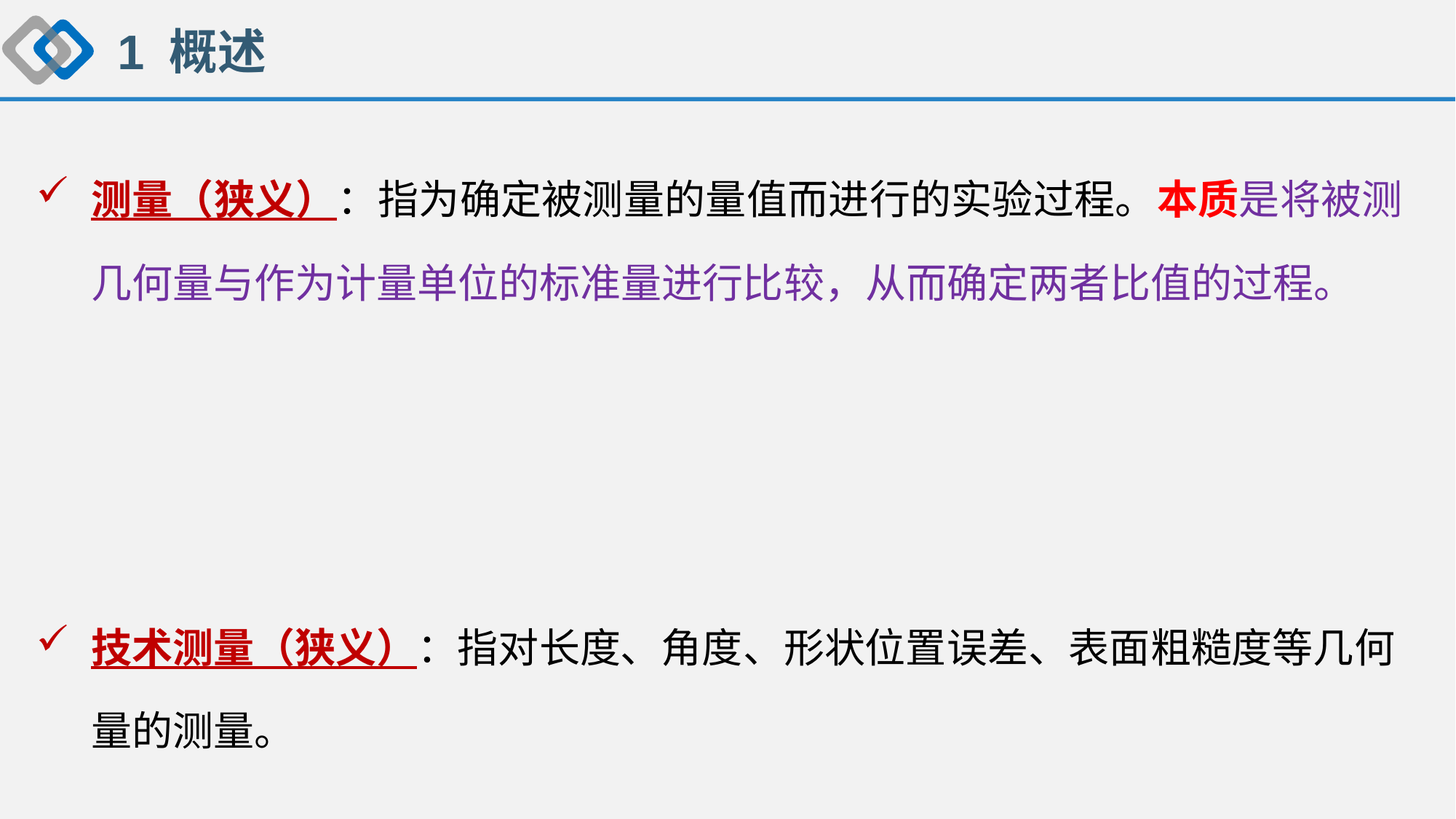

1 概述
测量（狭义）：指为确定被测量的量值而进行的实验过程。本质是将被测几何量与作为计量单位的标准量进行比较，从而确定两者比值的过程。

技术测量（狭义）：指对长度、角度、形状位置误差、表面粗糙度等几何量的测量。